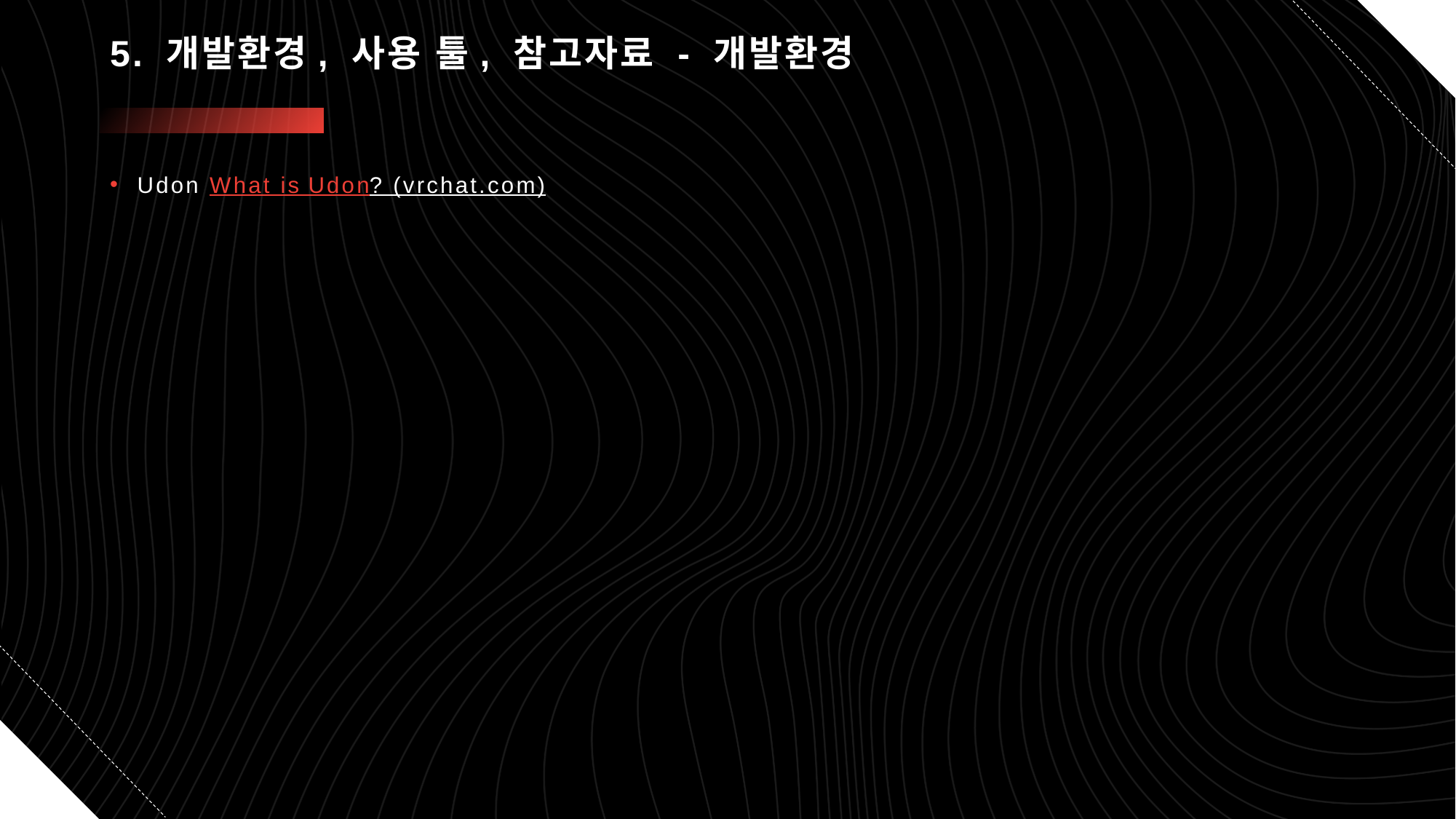

# 5. 개발환경, 사용 툴, 참고자료 - 개발환경
Udon What is Udon? (vrchat.com)